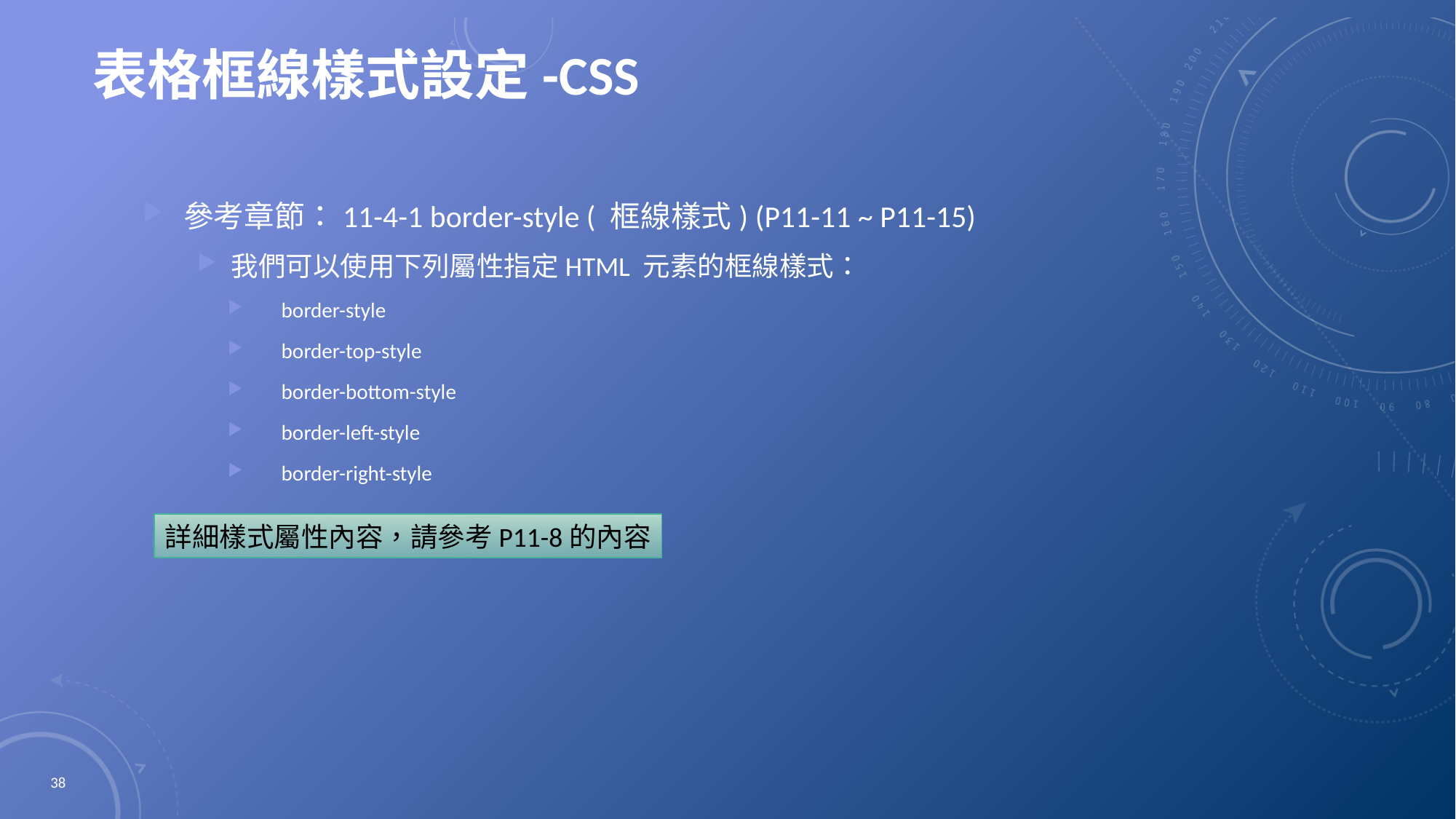

# 表格框線樣式設定-CSS

參考章節：11-4-1 border-style ( 框線樣式) (P11-11 ~ P11-15)
我們可以使用下列屬性指定HTML 元素的框線樣式：
border-style
border-top-style
border-bottom-style
border-left-style
border-right-style

詳細樣式屬性內容，請參考P11-8的內容
38